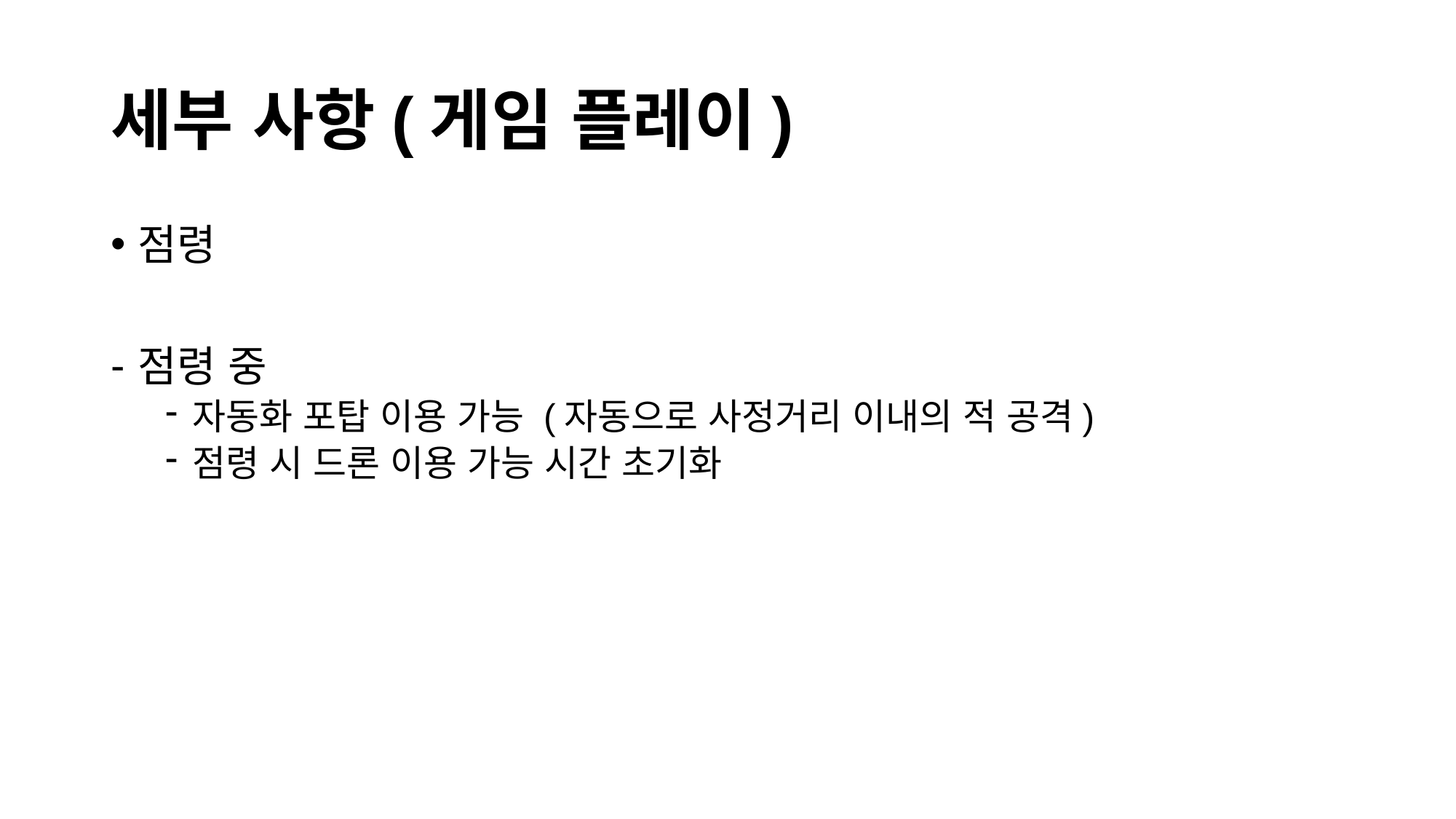

# 세부 사항(게임 플레이)
점령

점령 중
자동화 포탑 이용 가능 (자동으로 사정거리 이내의 적 공격)
점령 시 드론 이용 가능 시간 초기화